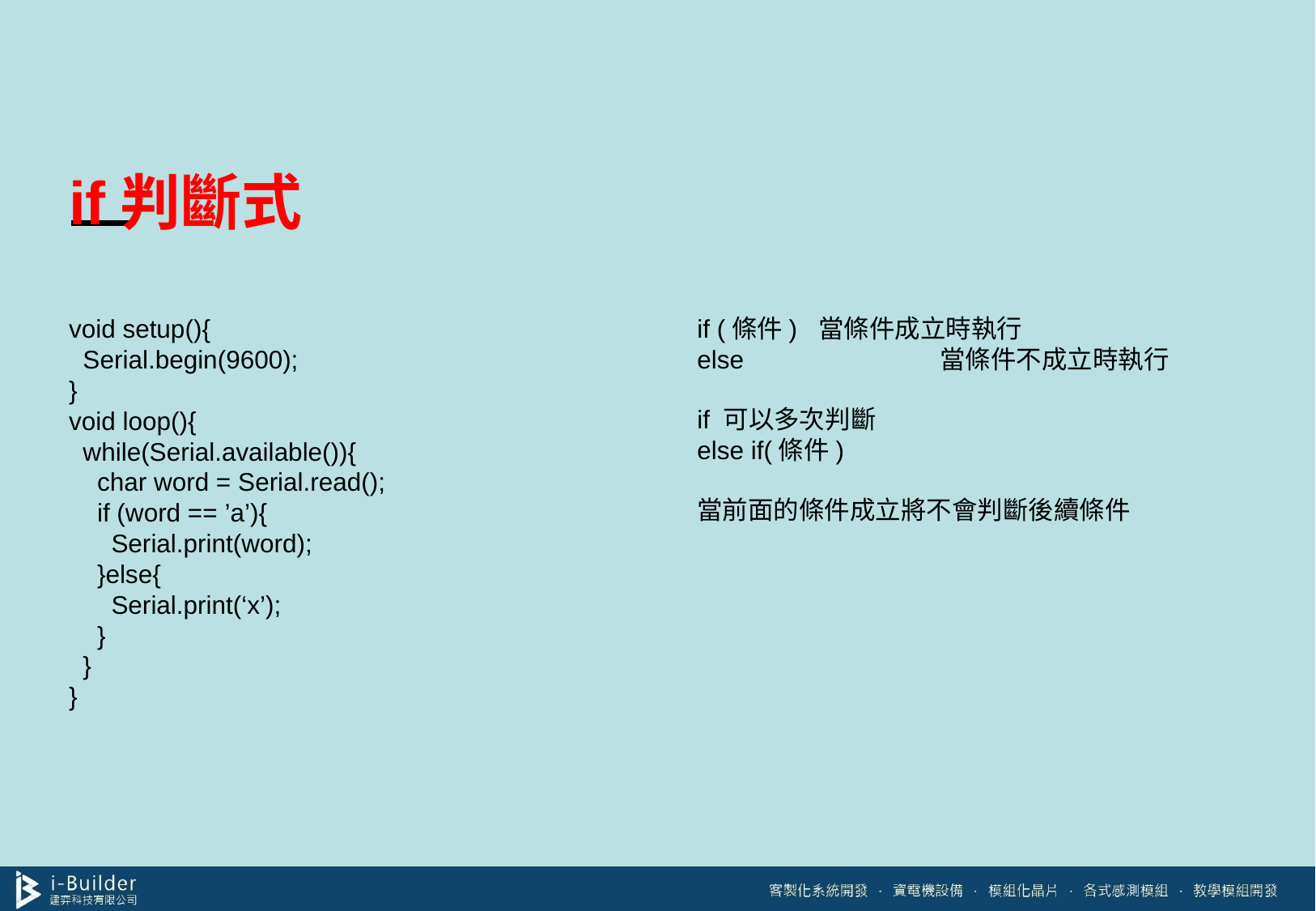

# if判斷式
void setup(){
  Serial.begin(9600);
}
void loop(){
  while(Serial.available()){
    char word = Serial.read();
    if (word == ’a’){
      Serial.print(word);
    }else{
      Serial.print(‘x’);
    }
  }
}
if (條件)	當條件成立時執行
else		當條件不成立時執行
if 可以多次判斷
else if(條件)
當前面的條件成立將不會判斷後續條件